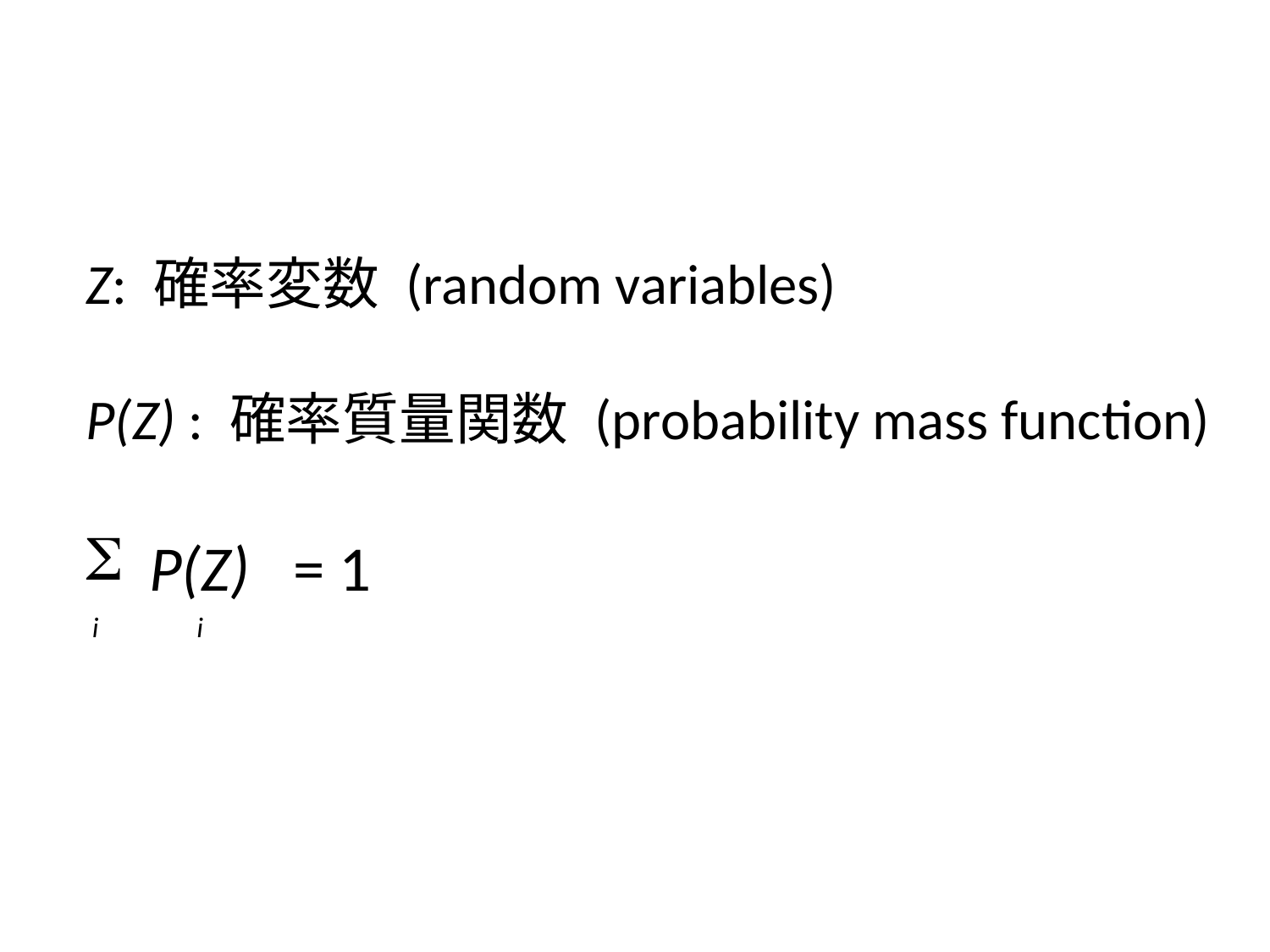

Z: 確率変数 (random variables)

P(Z) : 確率質量関数 (probability mass function)

P(Z)   = 1
 i               i